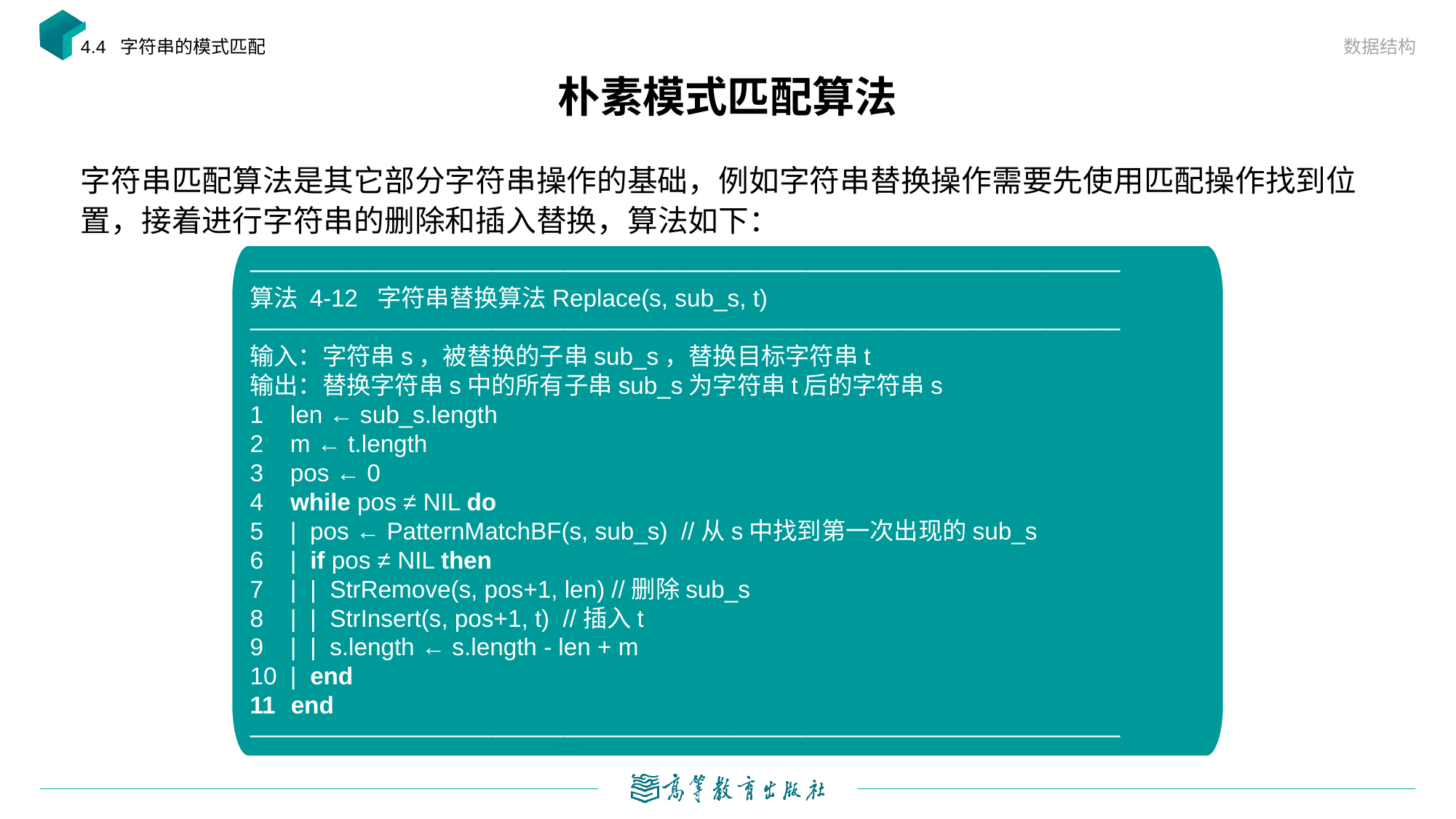

数据结构
4.4  字符串的模式匹配
# 朴素模式匹配算法
字符串匹配算法是其它部分字符串操作的基础，例如字符串替换操作需要先使用匹配操作找到位置，接着进行字符串的删除和插入替换，算法如下：

————————————————————————————————————
算法 4-12  字符串替换算法Replace(s, sub_s, t)
————————————————————————————————————
输入：字符串s，被替换的子串sub_s，替换目标字符串t
输出：替换字符串s中的所有子串sub_s为字符串t后的字符串s
1    len ← sub_s.length
2    m ← t.length
3    pos ← 0
4    while pos ≠ NIL do
5    |  pos ← PatternMatchBF(s, sub_s)  //从s中找到第一次出现的sub_s
6    |  if pos ≠ NIL then
7    |  |  StrRemove(s, pos+1, len) //删除sub_s
8    |  |  StrInsert(s, pos+1, t)  //插入t
9    |  |  s.length ← s.length - len + m
10  |  end
end
————————————————————————————————————